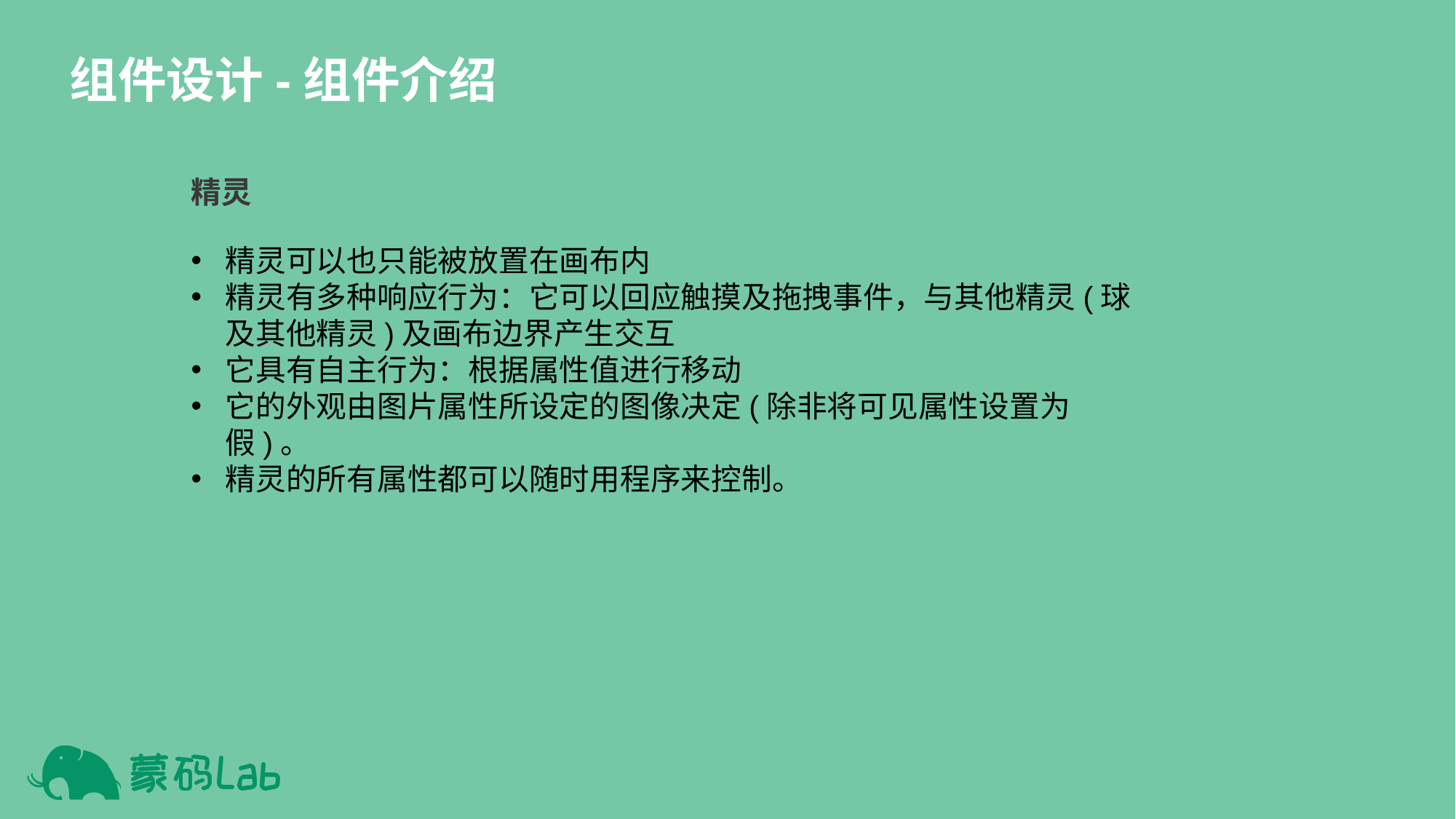

组件设计-组件介绍

精灵
精灵可以也只能被放置在画布内
精灵有多种响应行为：它可以回应触摸及拖拽事件，与其他精灵(球及其他精灵)及画布边界产生交互
它具有自主行为：根据属性值进行移动
它的外观由图片属性所设定的图像决定(除非将可见属性设置为假)。
精灵的所有属性都可以随时用程序来控制。